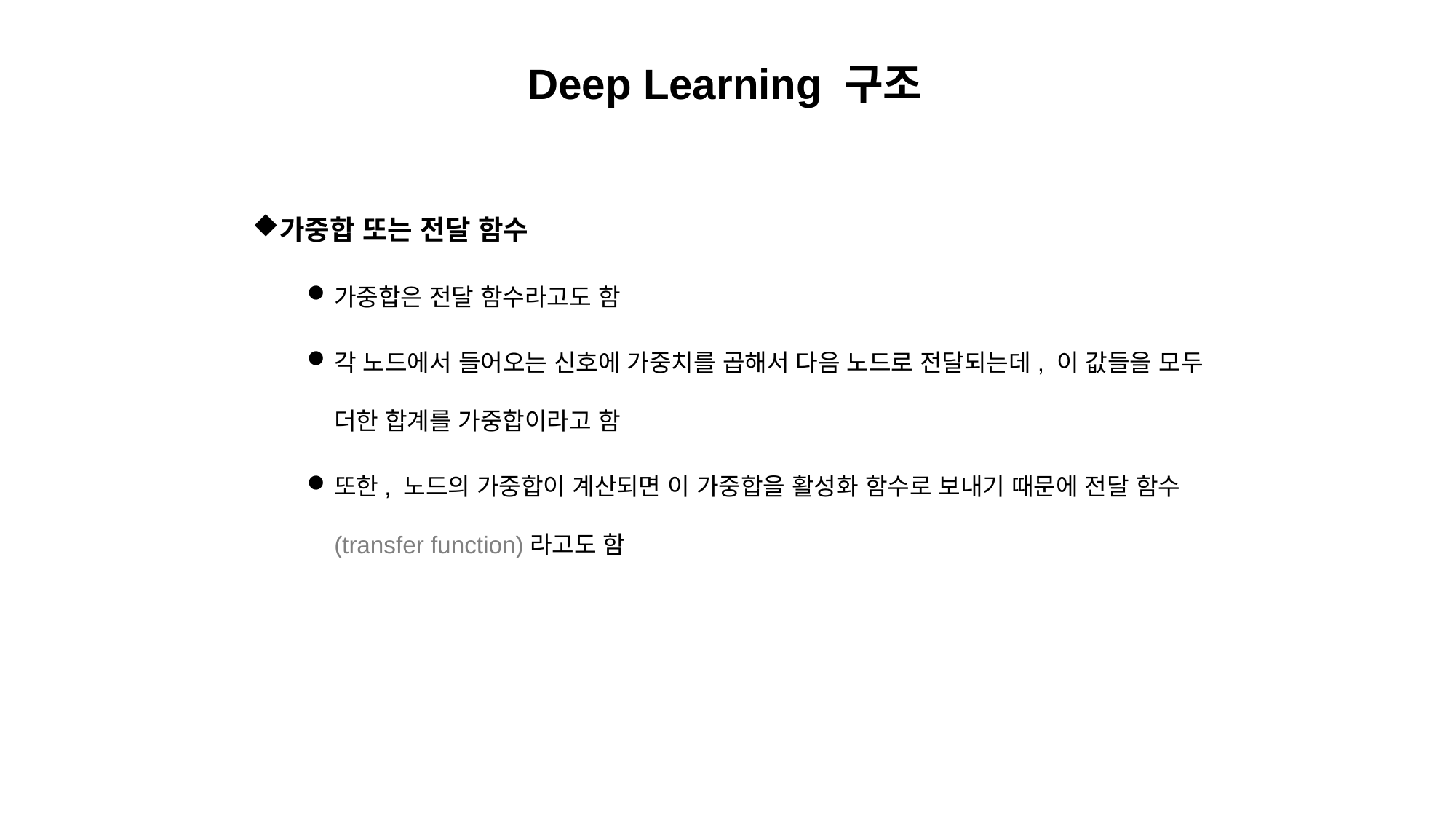

# Deep Learning 구조
가중합 또는 전달 함수
가중합은 전달 함수라고도 함
각 노드에서 들어오는 신호에 가중치를 곱해서 다음 노드로 전달되는데, 이 값들을 모두 더한 합계를 가중합이라고 함
또한, 노드의 가중합이 계산되면 이 가중합을 활성화 함수로 보내기 때문에 전달 함수(transfer function)라고도 함